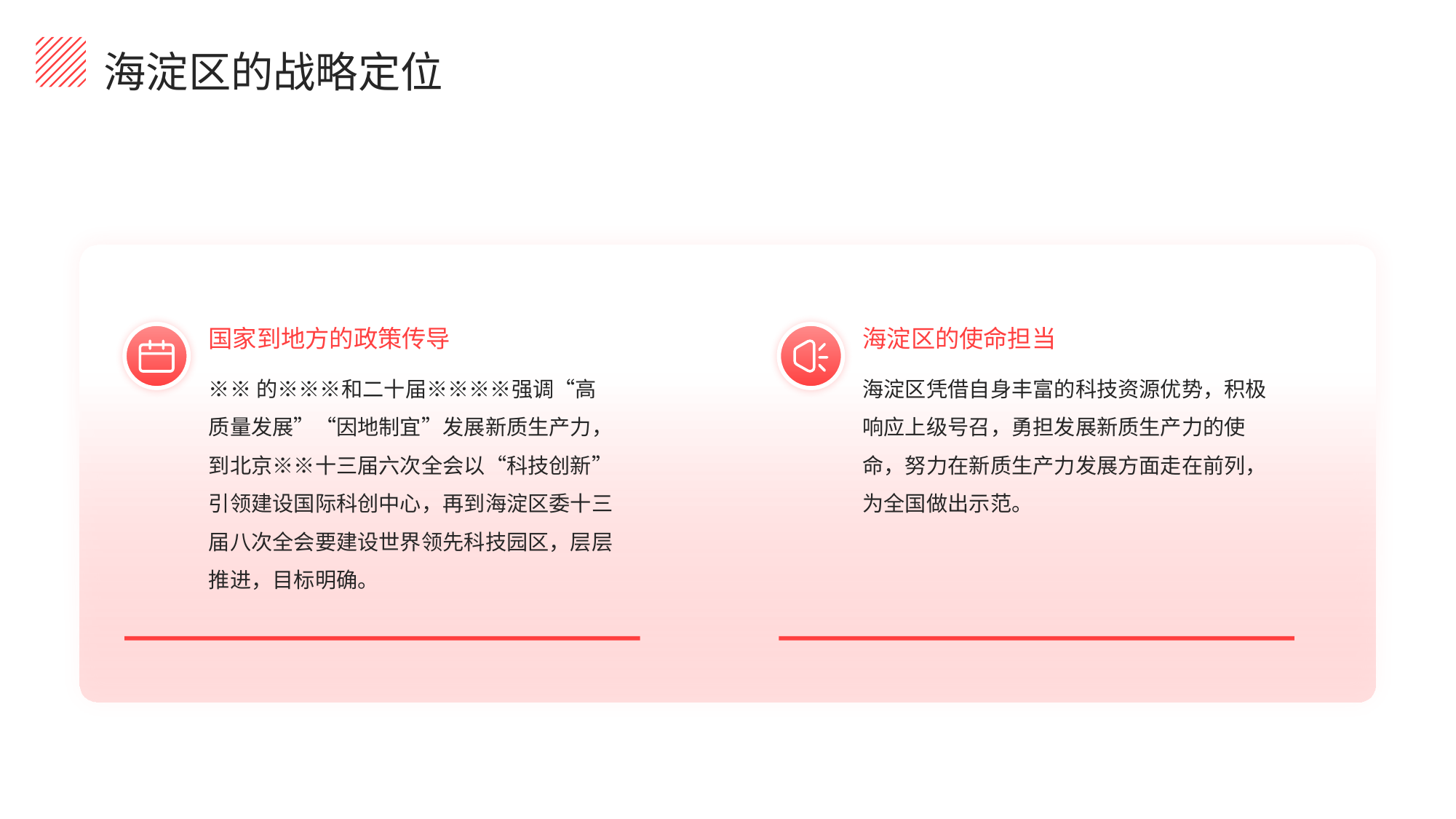

海淀区的战略定位

国家到地方的政策传导
海淀区的使命担当

※※的※※※和二十届※※※※强调“高质量发展”“因地制宜”发展新质生产力，到北京※※十三届六次全会以“科技创新”引领建设国际科创中心，再到海淀区委十三届八次全会要建设世界领先科技园区，层层推进，目标明确。
海淀区凭借自身丰富的科技资源优势，积极响应上级号召，勇担发展新质生产力的使命，努力在新质生产力发展方面走在前列，为全国做出示范。